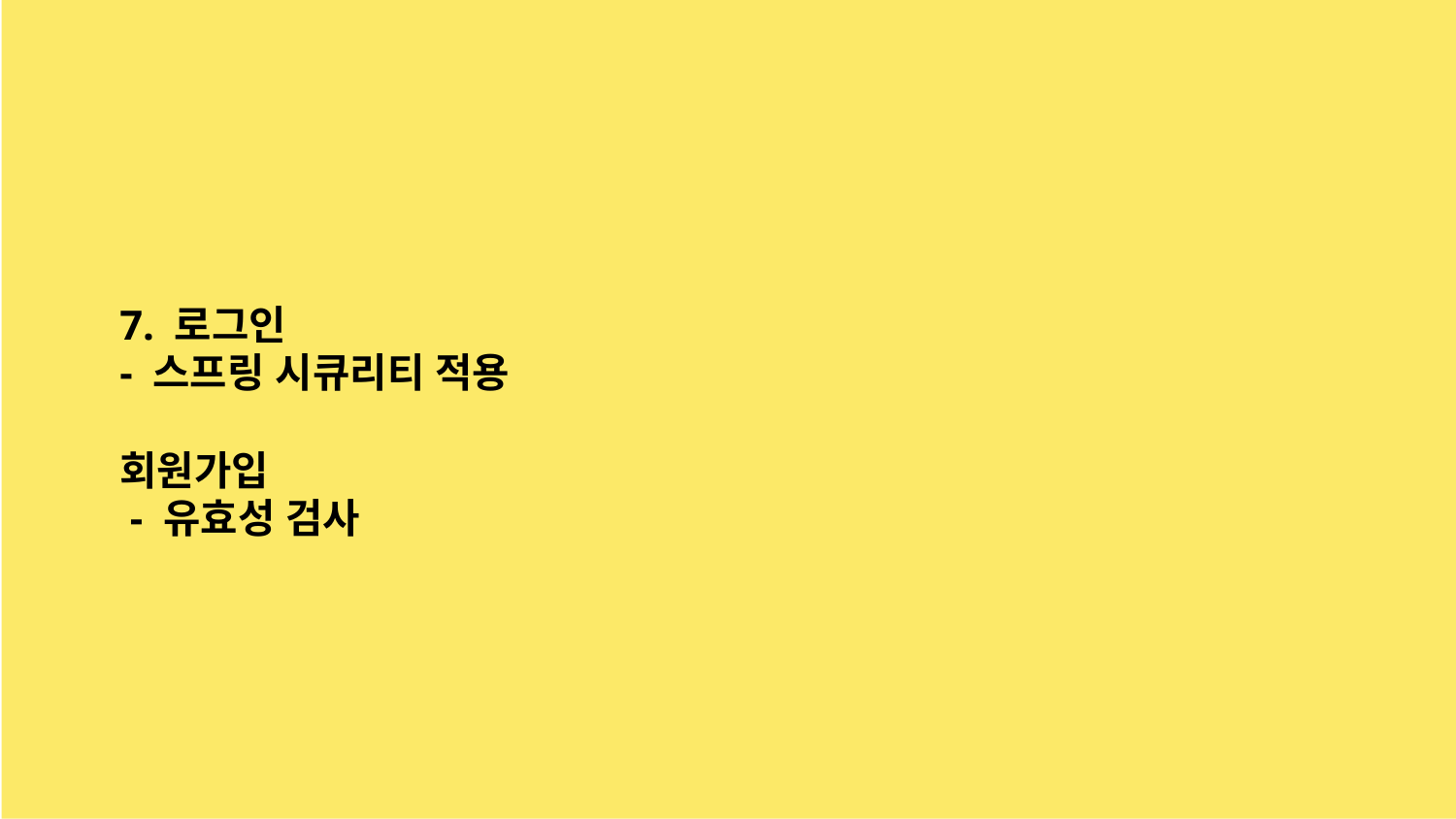

7. 로그인
- 스프링 시큐리티 적용

회원가입
 - 유효성 검사